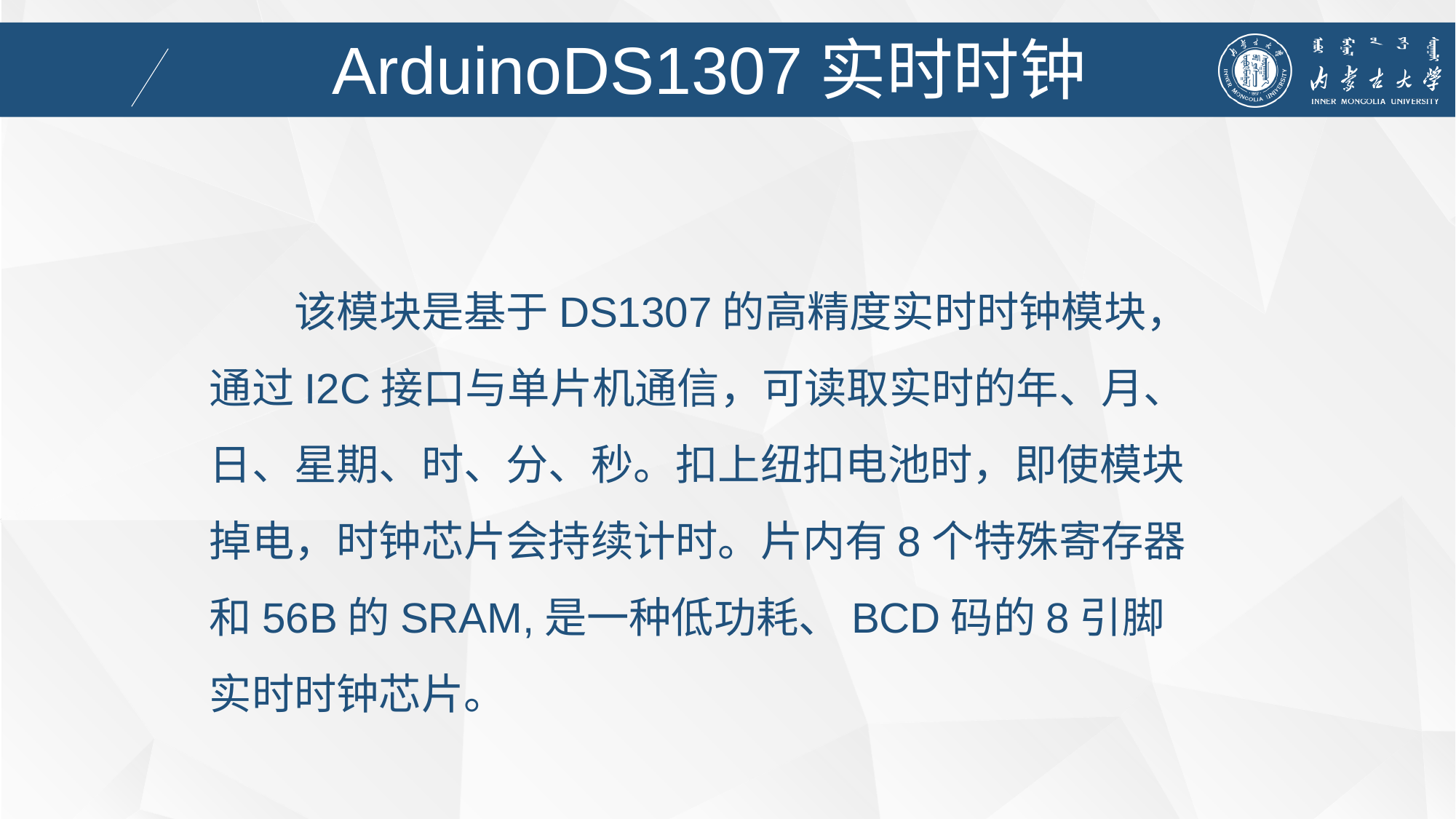

ArduinoDS1307实时时钟
该模块是基于DS1307的高精度实时时钟模块，通过I2C接口与单片机通信，可读取实时的年、月、日、星期、时、分、秒。扣上纽扣电池时，即使模块掉电，时钟芯片会持续计时。片内有8个特殊寄存器和56B的SRAM,是一种低功耗、BCD码的8引脚实时时钟芯片。